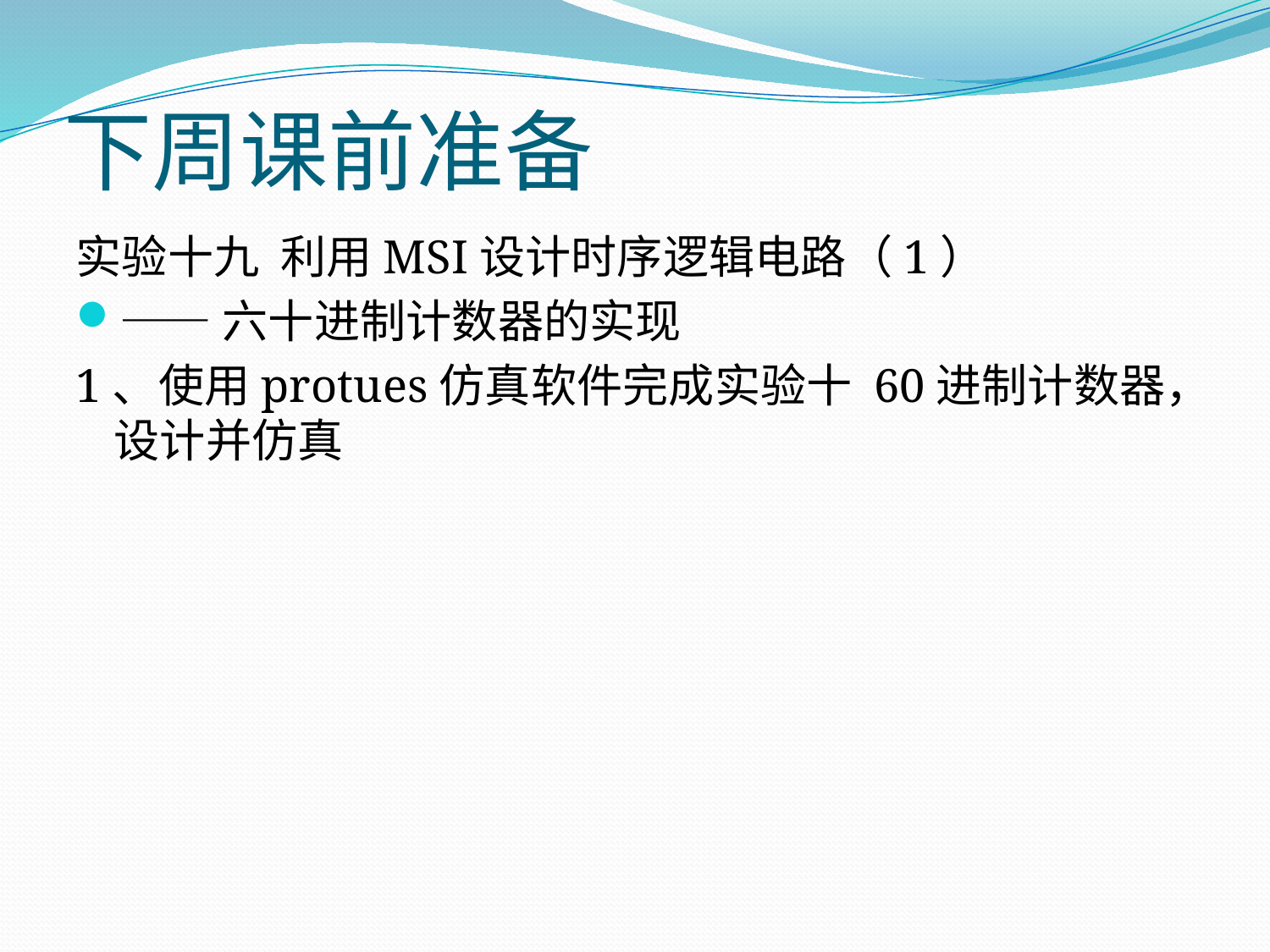

# 下周课前准备
实验十九  利用MSI设计时序逻辑电路（1）
——六十进制计数器的实现
1、使用protues仿真软件完成实验十 60进制计数器，设计并仿真